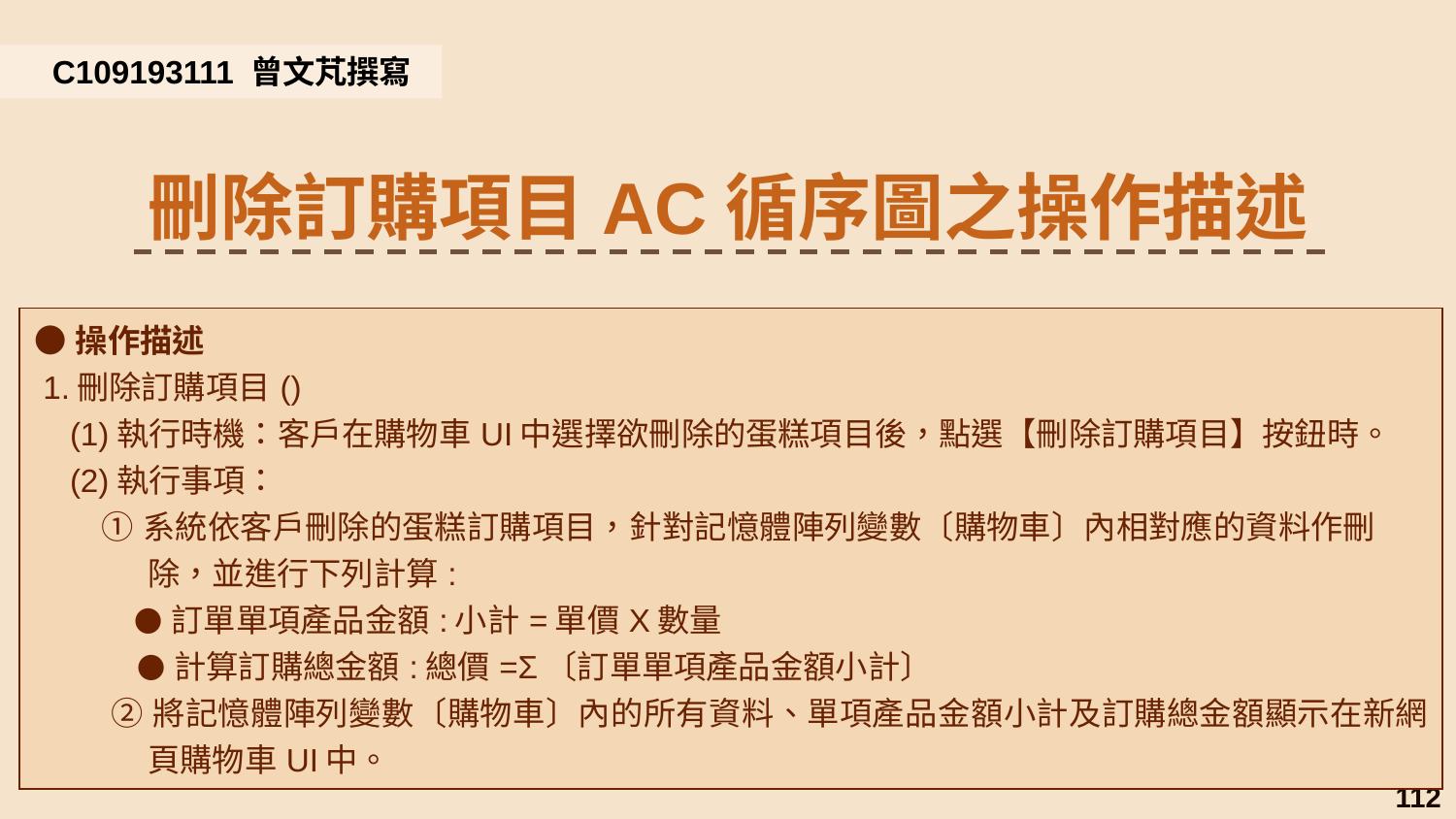

C109193111 曾文芃撰寫
刪除訂購項目AC循序圖之操作描述
| ●操作描述 1.刪除訂購項目() (1)執行時機：客戶在購物車UI中選擇欲刪除的蛋糕項目後，點選【刪除訂購項目】按鈕時。 (2)執行事項： ①系統依客戶刪除的蛋糕訂購項目，針對記憶體陣列變數〔購物車〕內相對應的資料作刪 除，並進行下列計算: ●訂單單項產品金額:小計=單價X數量 ●計算訂購總金額:總價=Σ〔訂單單項產品金額小計〕 ②將記憶體陣列變數〔購物車〕內的所有資料、單項產品金額小計及訂購總金額顯示在新網頁購物車UI中。 |
| --- |
112